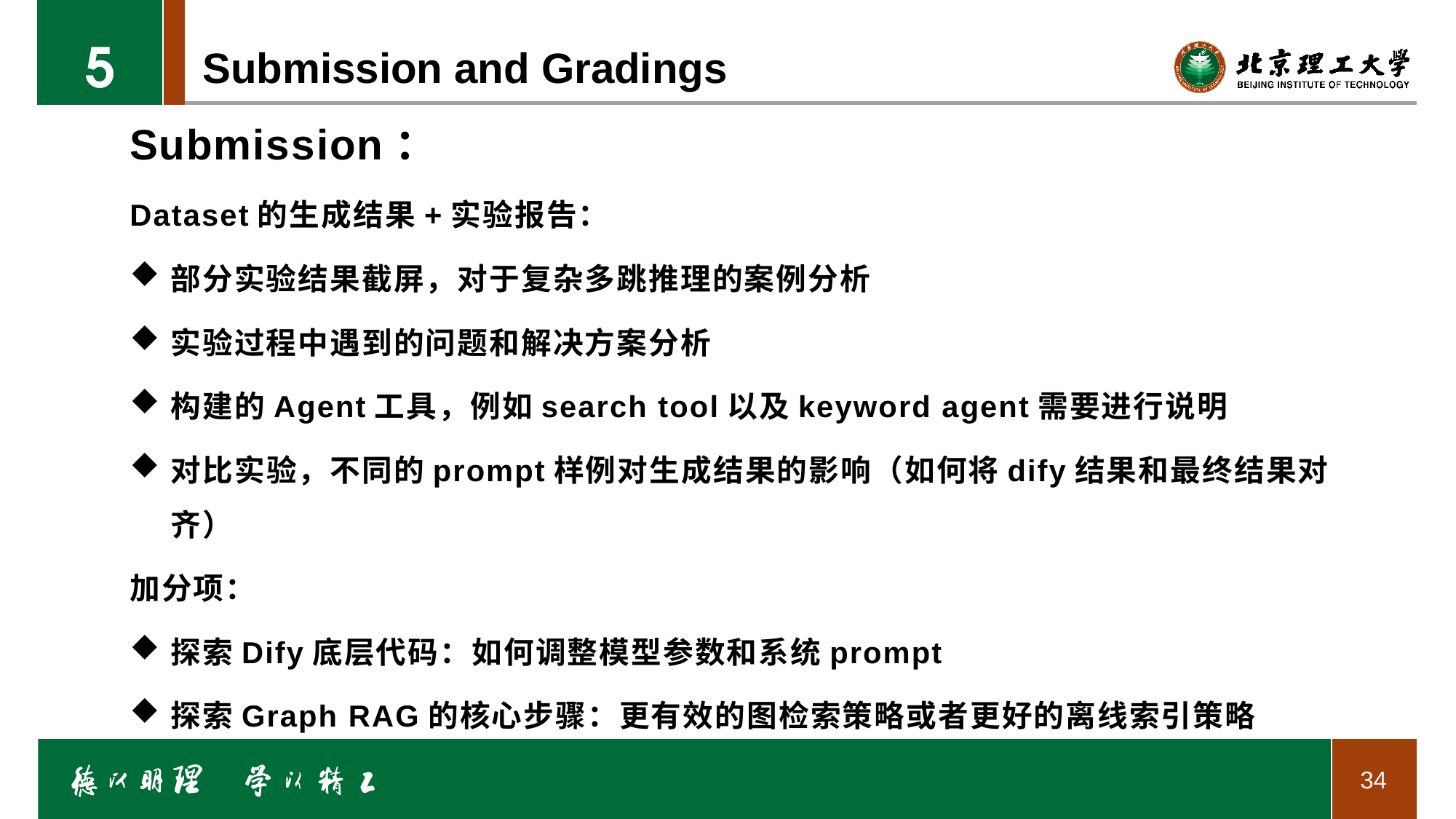

5
# Submission and Gradings
Submission：
Dataset的生成结果+实验报告：
部分实验结果截屏，对于复杂多跳推理的案例分析
实验过程中遇到的问题和解决方案分析
构建的Agent工具，例如search tool以及keyword agent需要进行说明
对比实验，不同的prompt样例对生成结果的影响（如何将dify结果和最终结果对齐）
加分项：
探索Dify底层代码：如何调整模型参数和系统prompt
探索Graph RAG的核心步骤：更有效的图检索策略或者更好的离线索引策略